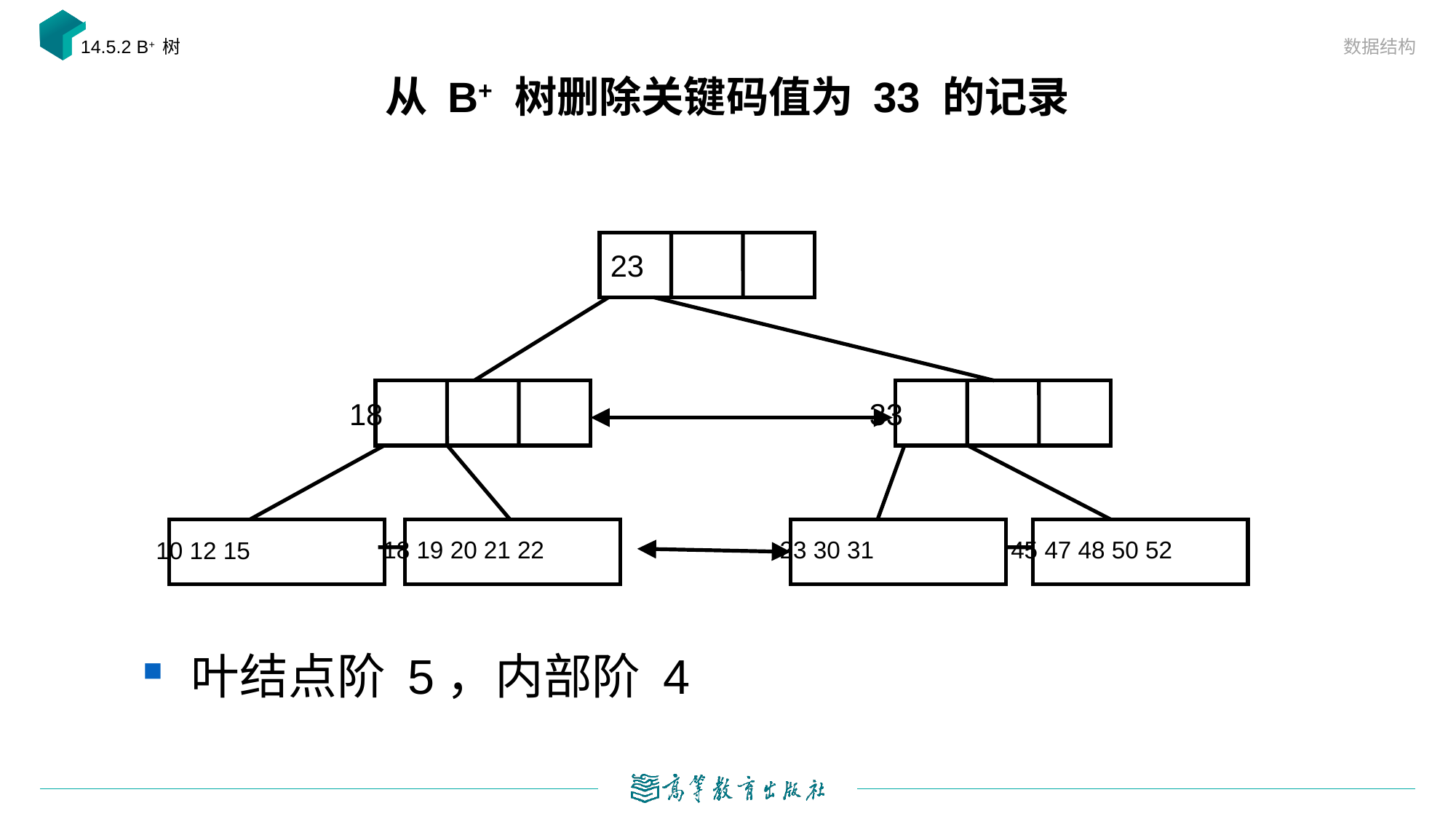

数据结构
14.5.2 B+ 树
# 从 B+ 树删除关键码值为 33 的记录

23

18
33

18 19 20 21 22
23 30 31
45 47 48 50 52

10 12 15

 叶结点阶 5，内部阶 4